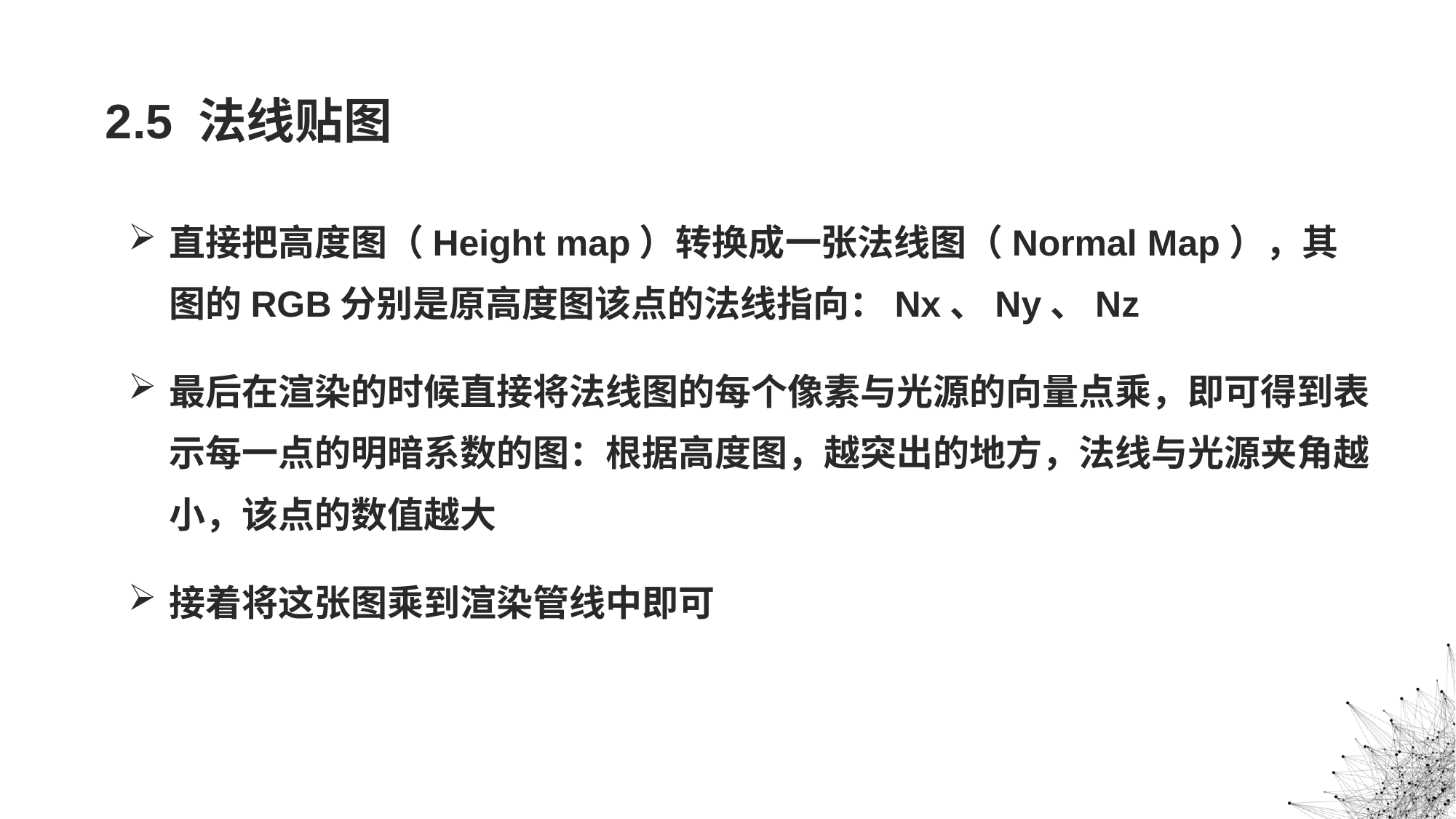

# 2.5 法线贴图
直接把高度图（Height map）转换成一张法线图（Normal Map），其图的RGB分别是原高度图该点的法线指向：Nx、Ny、Nz
最后在渲染的时候直接将法线图的每个像素与光源的向量点乘，即可得到表示每一点的明暗系数的图：根据高度图，越突出的地方，法线与光源夹角越小，该点的数值越大
接着将这张图乘到渲染管线中即可